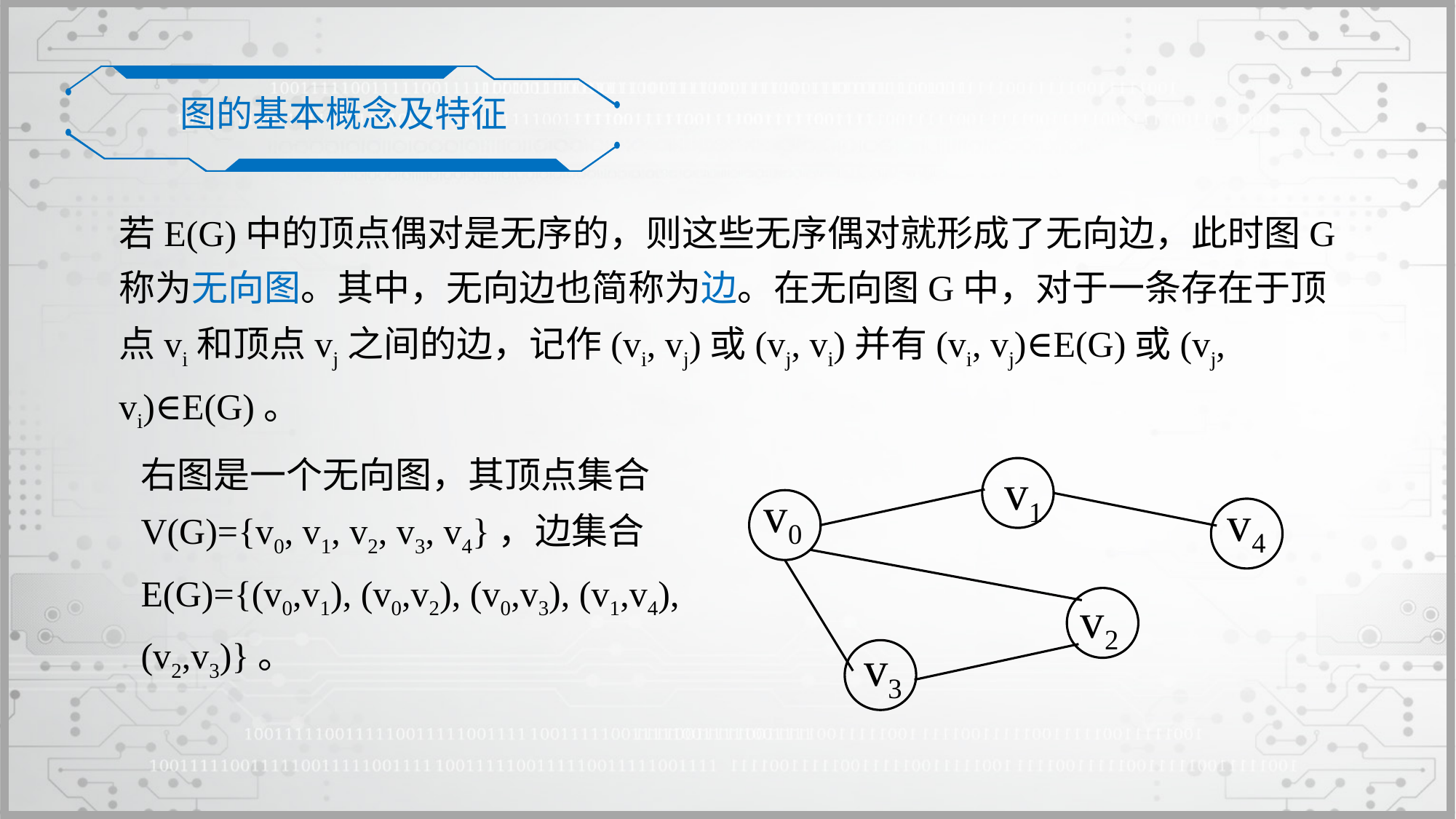

图的基本概念及特征
若E(G)中的顶点偶对是无序的，则这些无序偶对就形成了无向边，此时图G称为无向图。其中，无向边也简称为边。在无向图G中，对于一条存在于顶点vi和顶点vj之间的边，记作(vi, vj)或(vj, vi)并有(vi, vj)∈E(G)或(vj, vi)∈E(G)。
右图是一个无向图，其顶点集合V(G)={v0, v1, v2, v3, v4}，边集合E(G)={(v0,v1), (v0,v2), (v0,v3), (v1,v4), (v2,v3)}。
v1

v0
v4

v2

v3